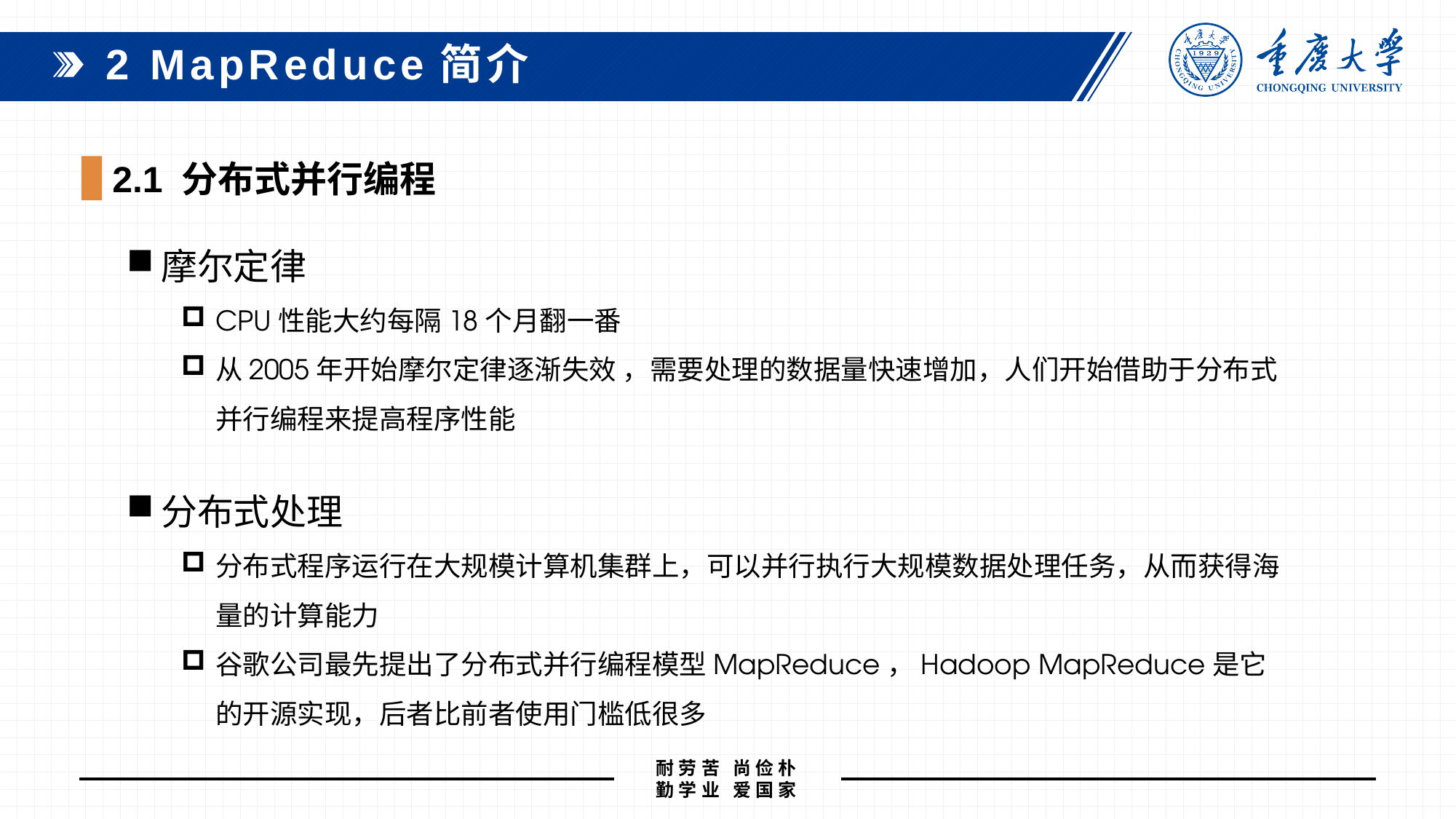

2 MapReduce简介

2.1 分布式并行编程
摩尔定律
CPU性能大约每隔18个月翻一番
从2005年开始摩尔定律逐渐失效 ，需要处理的数据量快速增加，人们开始借助于分布式并行编程来提高程序性能

分布式处理
分布式程序运行在大规模计算机集群上，可以并行执行大规模数据处理任务，从而获得海量的计算能力
谷歌公司最先提出了分布式并行编程模型MapReduce，Hadoop MapReduce是它的开源实现，后者比前者使用门槛低很多